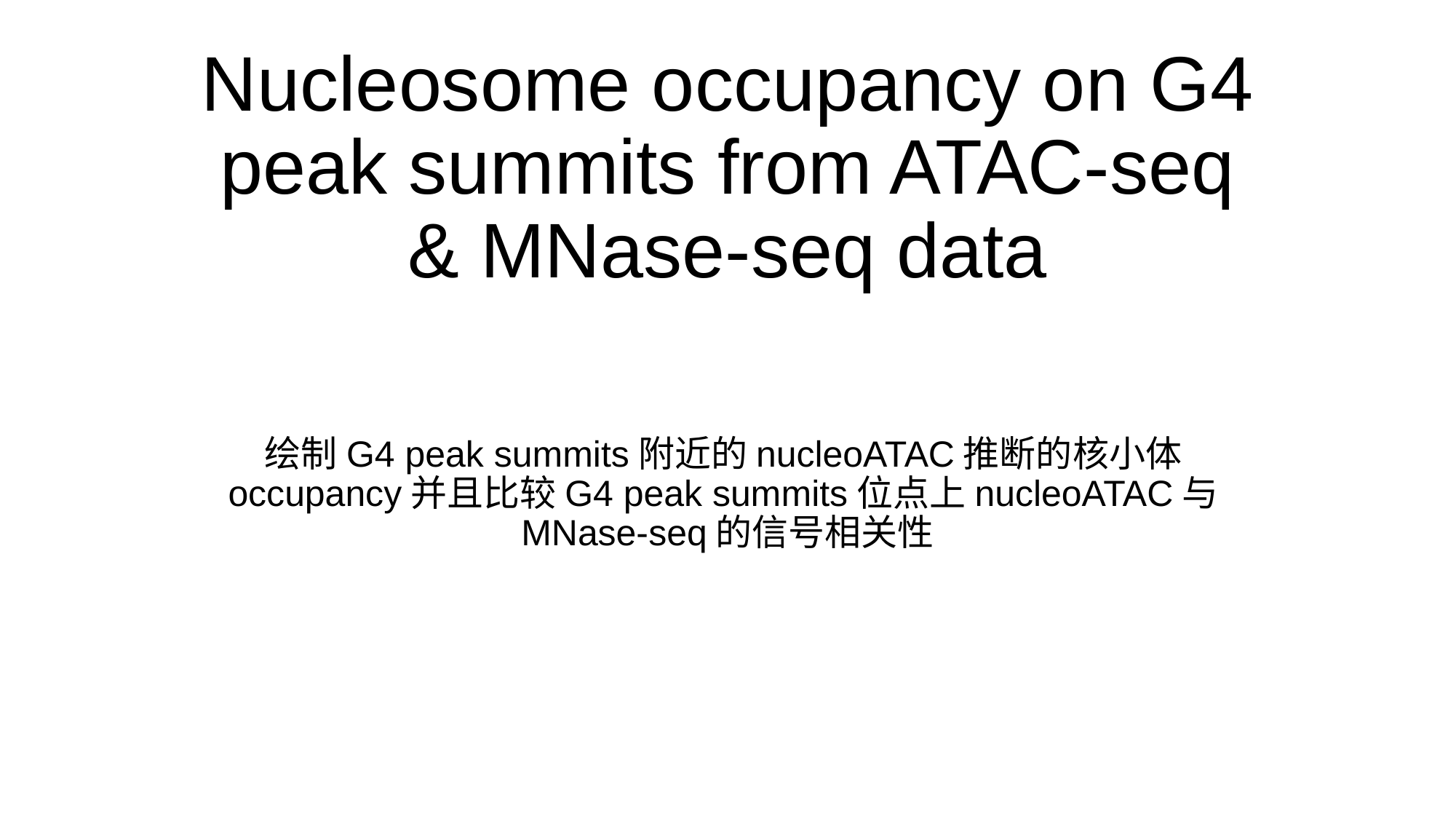

# Nucleosome occupancy on G4 peak summits from ATAC-seq & MNase-seq data
绘制G4 peak summits附近的nucleoATAC推断的核小体occupancy并且比较G4 peak summits位点上nucleoATAC与MNase-seq的信号相关性